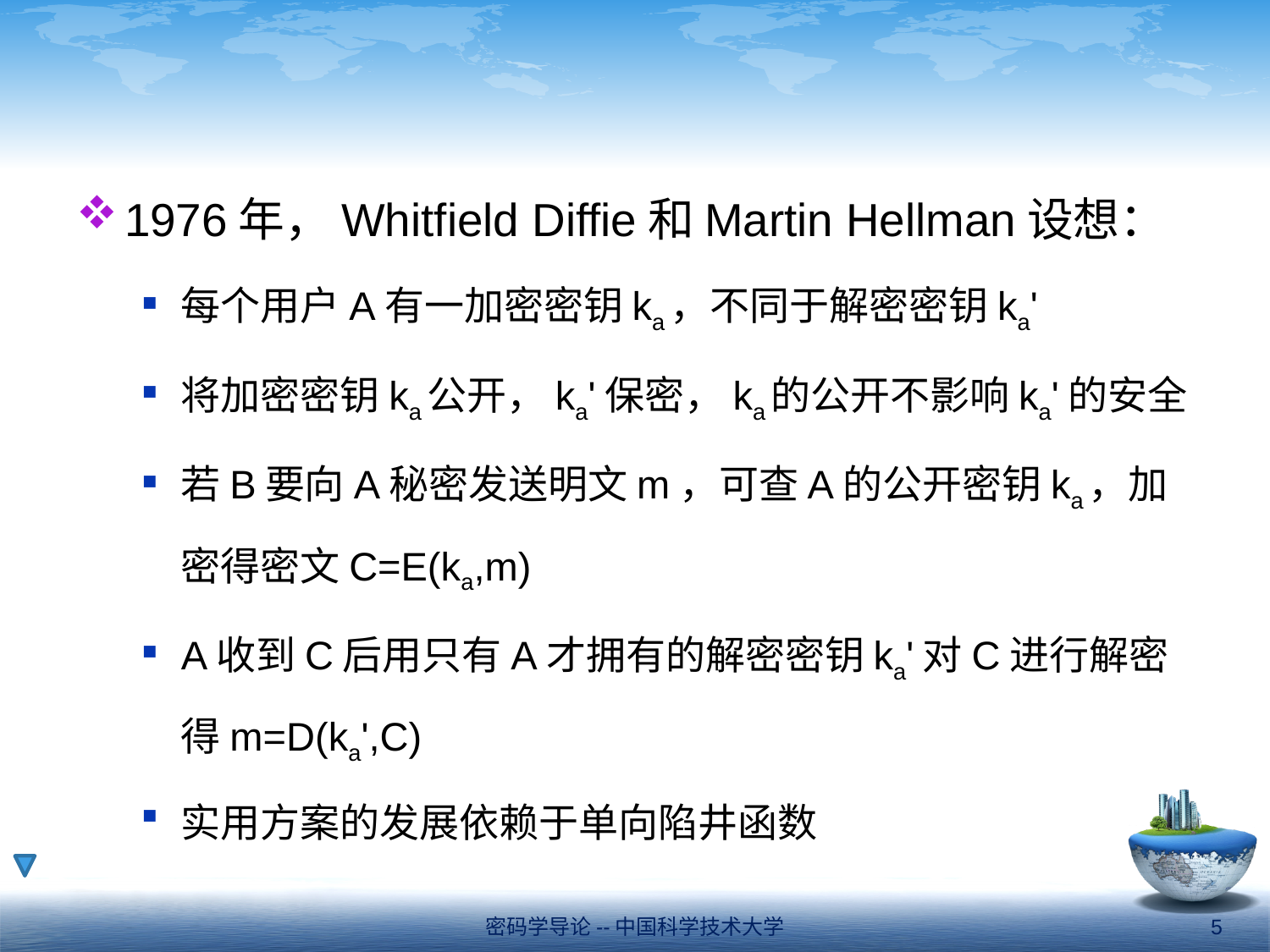

#
1976年，Whitfield Diffie和Martin Hellman设想：
每个用户A有一加密密钥ka，不同于解密密钥ka'
将加密密钥ka公开，ka'保密，ka的公开不影响ka'的安全
若B要向A秘密发送明文m，可查A的公开密钥ka，加密得密文C=E(ka,m)
A收到C后用只有A才拥有的解密密钥ka'对C进行解密得m=D(ka',C)
实用方案的发展依赖于单向陷井函数

密码学导论--中国科学技术大学
5